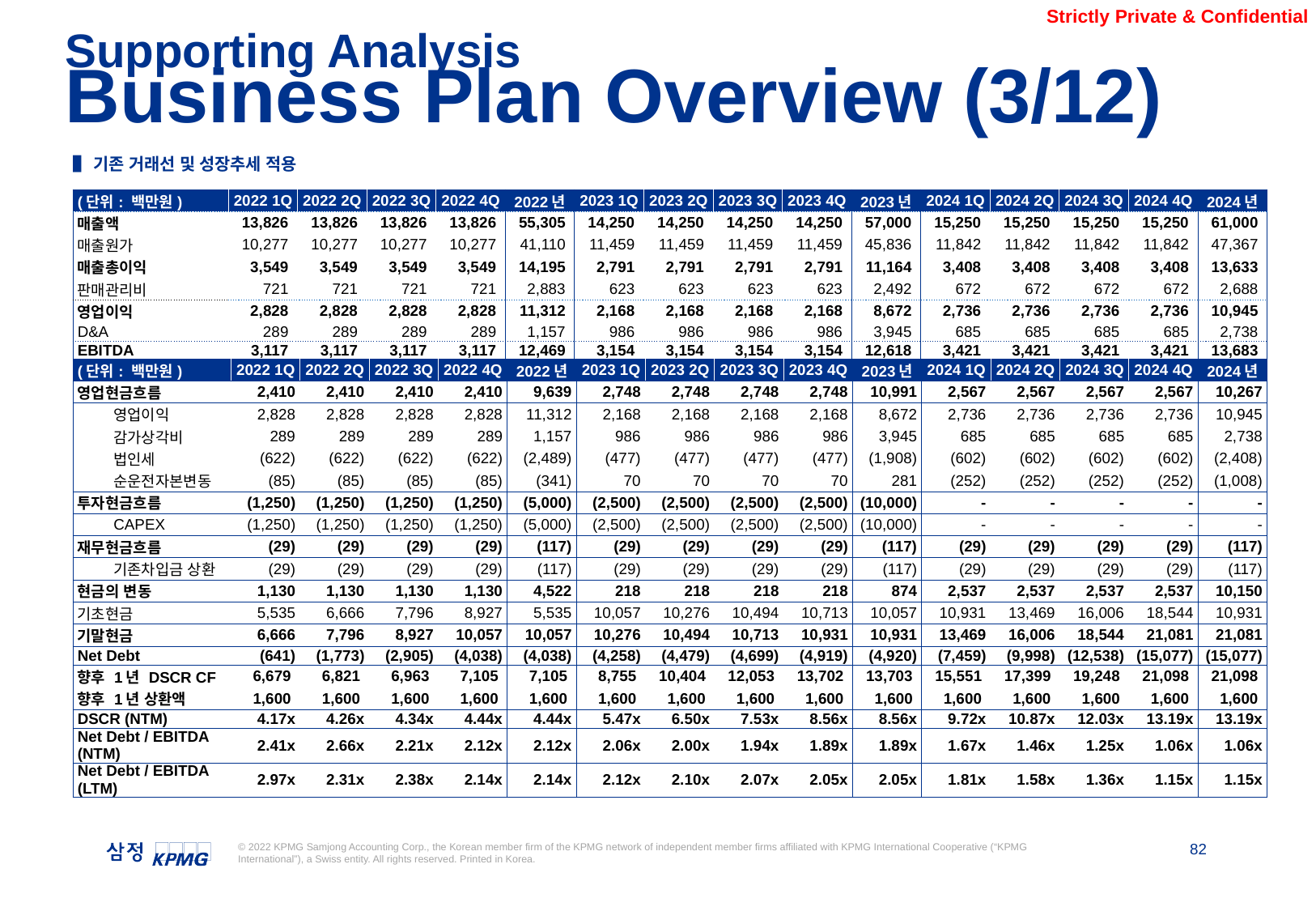

Supporting Analysis
Business Plan Overview (3/12)
▌기존 거래선 및 성장추세 적용
| (단위: 백만원) | 2022 1Q | 2022 2Q | 2022 3Q | 2022 4Q | 2022년 | 2023 1Q | 2023 2Q | 2023 3Q | 2023 4Q | 2023년 | 2024 1Q | 2024 2Q | 2024 3Q | 2024 4Q | 2024년 |
| --- | --- | --- | --- | --- | --- | --- | --- | --- | --- | --- | --- | --- | --- | --- | --- |
| 매출액 | 13,826 | 13,826 | 13,826 | 13,826 | 55,305 | 14,250 | 14,250 | 14,250 | 14,250 | 57,000 | 15,250 | 15,250 | 15,250 | 15,250 | 61,000 |
| 매출원가 | 10,277 | 10,277 | 10,277 | 10,277 | 41,110 | 11,459 | 11,459 | 11,459 | 11,459 | 45,836 | 11,842 | 11,842 | 11,842 | 11,842 | 47,367 |
| 매출총이익 | 3,549 | 3,549 | 3,549 | 3,549 | 14,195 | 2,791 | 2,791 | 2,791 | 2,791 | 11,164 | 3,408 | 3,408 | 3,408 | 3,408 | 13,633 |
| 판매관리비 | 721 | 721 | 721 | 721 | 2,883 | 623 | 623 | 623 | 623 | 2,492 | 672 | 672 | 672 | 672 | 2,688 |
| 영업이익 | 2,828 | 2,828 | 2,828 | 2,828 | 11,312 | 2,168 | 2,168 | 2,168 | 2,168 | 8,672 | 2,736 | 2,736 | 2,736 | 2,736 | 10,945 |
| D&A | 289 | 289 | 289 | 289 | 1,157 | 986 | 986 | 986 | 986 | 3,945 | 685 | 685 | 685 | 685 | 2,738 |
| EBITDA | 3,117 | 3,117 | 3,117 | 3,117 | 12,469 | 3,154 | 3,154 | 3,154 | 3,154 | 12,618 | 3,421 | 3,421 | 3,421 | 3,421 | 13,683 |
| (단위: 백만원) |  | 2022 1Q | 2022 2Q | 2022 3Q | 2022 4Q | 2022년 | 2023 1Q | 2023 2Q | 2023 3Q | 2023 4Q | 2023년 | 2024 1Q | 2024 2Q | 2024 3Q | 2024 4Q | 2024년 |
| --- | --- | --- | --- | --- | --- | --- | --- | --- | --- | --- | --- | --- | --- | --- | --- | --- |
| 영업현금흐름 |  | 2,410 | 2,410 | 2,410 | 2,410 | 9,639 | 2,748 | 2,748 | 2,748 | 2,748 | 10,991 | 2,567 | 2,567 | 2,567 | 2,567 | 10,267 |
|  | 영업이익 | 2,828 | 2,828 | 2,828 | 2,828 | 11,312 | 2,168 | 2,168 | 2,168 | 2,168 | 8,672 | 2,736 | 2,736 | 2,736 | 2,736 | 10,945 |
|  | 감가상각비 | 289 | 289 | 289 | 289 | 1,157 | 986 | 986 | 986 | 986 | 3,945 | 685 | 685 | 685 | 685 | 2,738 |
|  | 법인세 | (622) | (622) | (622) | (622) | (2,489) | (477) | (477) | (477) | (477) | (1,908) | (602) | (602) | (602) | (602) | (2,408) |
|  | 순운전자본변동 | (85) | (85) | (85) | (85) | (341) | 70 | 70 | 70 | 70 | 281 | (252) | (252) | (252) | (252) | (1,008) |
| 투자현금흐름 |  | (1,250) | (1,250) | (1,250) | (1,250) | (5,000) | (2,500) | (2,500) | (2,500) | (2,500) | (10,000) | - | - | - | - | - |
|  | CAPEX | (1,250) | (1,250) | (1,250) | (1,250) | (5,000) | (2,500) | (2,500) | (2,500) | (2,500) | (10,000) | - | - | - | - | - |
| 재무현금흐름 |  | (29) | (29) | (29) | (29) | (117) | (29) | (29) | (29) | (29) | (117) | (29) | (29) | (29) | (29) | (117) |
|  | 기존차입금 상환 | (29) | (29) | (29) | (29) | (117) | (29) | (29) | (29) | (29) | (117) | (29) | (29) | (29) | (29) | (117) |
| 현금의 변동 |  | 1,130 | 1,130 | 1,130 | 1,130 | 4,522 | 218 | 218 | 218 | 218 | 874 | 2,537 | 2,537 | 2,537 | 2,537 | 10,150 |
| 기초현금 |  | 5,535 | 6,666 | 7,796 | 8,927 | 5,535 | 10,057 | 10,276 | 10,494 | 10,713 | 10,057 | 10,931 | 13,469 | 16,006 | 18,544 | 10,931 |
| 기말현금 |  | 6,666 | 7,796 | 8,927 | 10,057 | 10,057 | 10,276 | 10,494 | 10,713 | 10,931 | 10,931 | 13,469 | 16,006 | 18,544 | 21,081 | 21,081 |
| Net Debt |  | (641) | (1,773) | (2,905) | (4,038) | (4,038) | (4,258) | (4,479) | (4,699) | (4,919) | (4,920) | (7,459) | (9,998) | (12,538) | (15,077) | (15,077) |
| 향후 1년 DSCR CF |  | 6,679 | 6,821 | 6,963 | 7,105 | 7,105 | 8,755 | 10,404 | 12,053 | 13,702 | 13,703 | 15,551 | 17,399 | 19,248 | 21,098 | 21,098 |
| 향후 1년 상환액 |  | 1,600 | 1,600 | 1,600 | 1,600 | 1,600 | 1,600 | 1,600 | 1,600 | 1,600 | 1,600 | 1,600 | 1,600 | 1,600 | 1,600 | 1,600 |
| DSCR (NTM) |  | 4.17x | 4.26x | 4.34x | 4.44x | 4.44x | 5.47x | 6.50x | 7.53x | 8.56x | 8.56x | 9.72x | 10.87x | 12.03x | 13.19x | 13.19x |
| Net Debt / EBITDA (NTM) |  | 2.41x | 2.66x | 2.21x | 2.12x | 2.12x | 2.06x | 2.00x | 1.94x | 1.89x | 1.89x | 1.67x | 1.46x | 1.25x | 1.06x | 1.06x |
| Net Debt / EBITDA (LTM) |  | 2.97x | 2.31x | 2.38x | 2.14x | 2.14x | 2.12x | 2.10x | 2.07x | 2.05x | 2.05x | 1.81x | 1.58x | 1.36x | 1.15x | 1.15x |